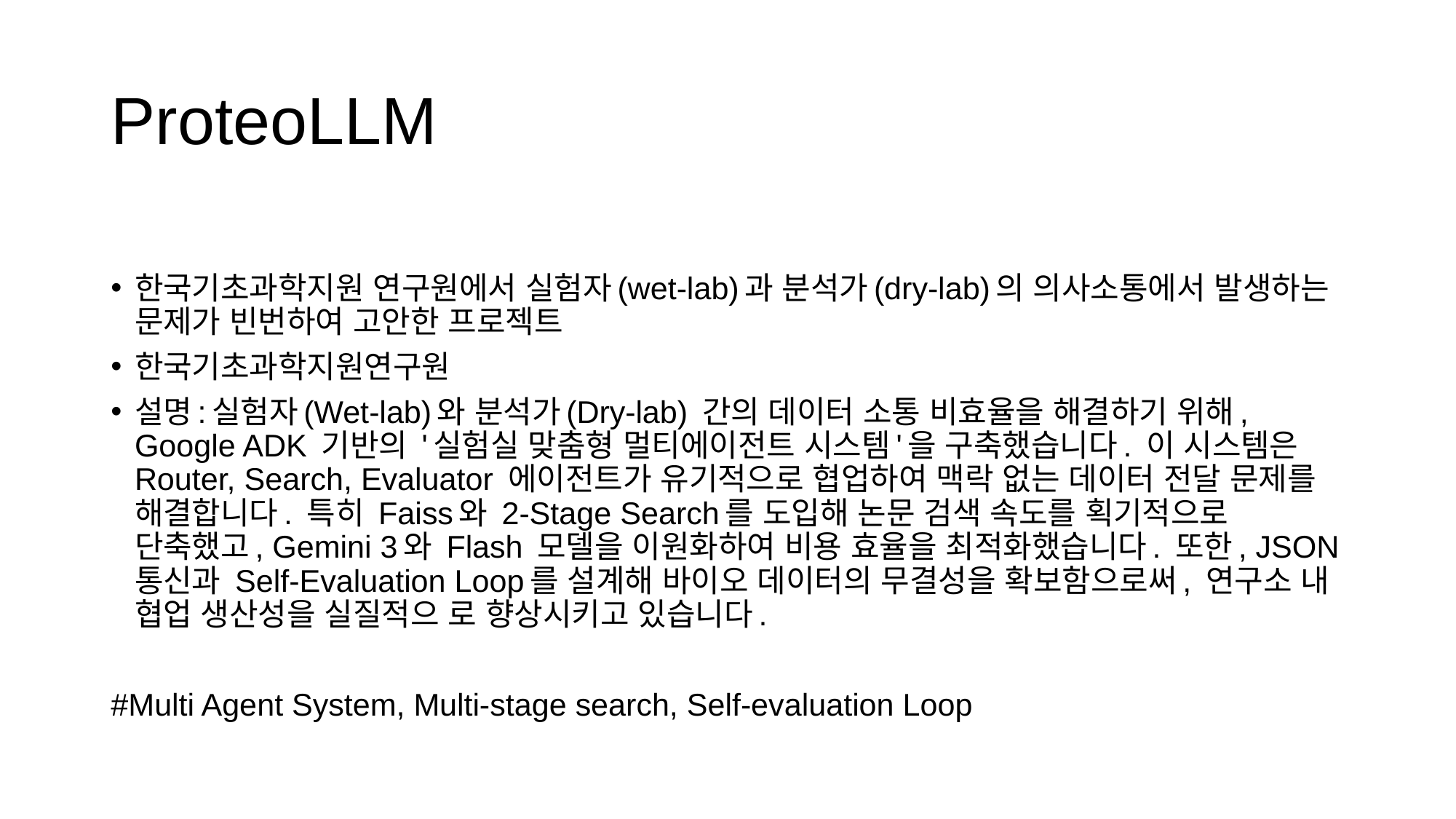

# ProteoLLM

한국기초과학지원 연구원에서 실험자(wet-lab)과 분석가(dry-lab)의 의사소통에서 발생하는 문제가 빈번하여 고안한 프로젝트
한국기초과학지원연구원
설명:실험자(Wet-lab)와 분석가(Dry-lab) 간의 데이터 소통 비효율을 해결하기 위해, Google ADK 기반의 '실험실 맞춤형 멀티에이전트 시스템'을 구축했습니다. 이 시스템은 Router, Search, Evaluator 에이전트가 유기적으로 협업하여 맥락 없는 데이터 전달 문제를 해결합니다. 특히 Faiss와 2-Stage Search를 도입해 논문 검색 속도를 획기적으로 단축했고, Gemini 3와 Flash 모델을 이원화하여 비용 효율을 최적화했습니다. 또한, JSON 통신과 Self-Evaluation Loop를 설계해 바이오 데이터의 무결성을 확보함으로써, 연구소 내 협업 생산성을 실질적으 로 향상시키고 있습니다.

#Multi Agent System, Multi-stage search, Self-evaluation Loop